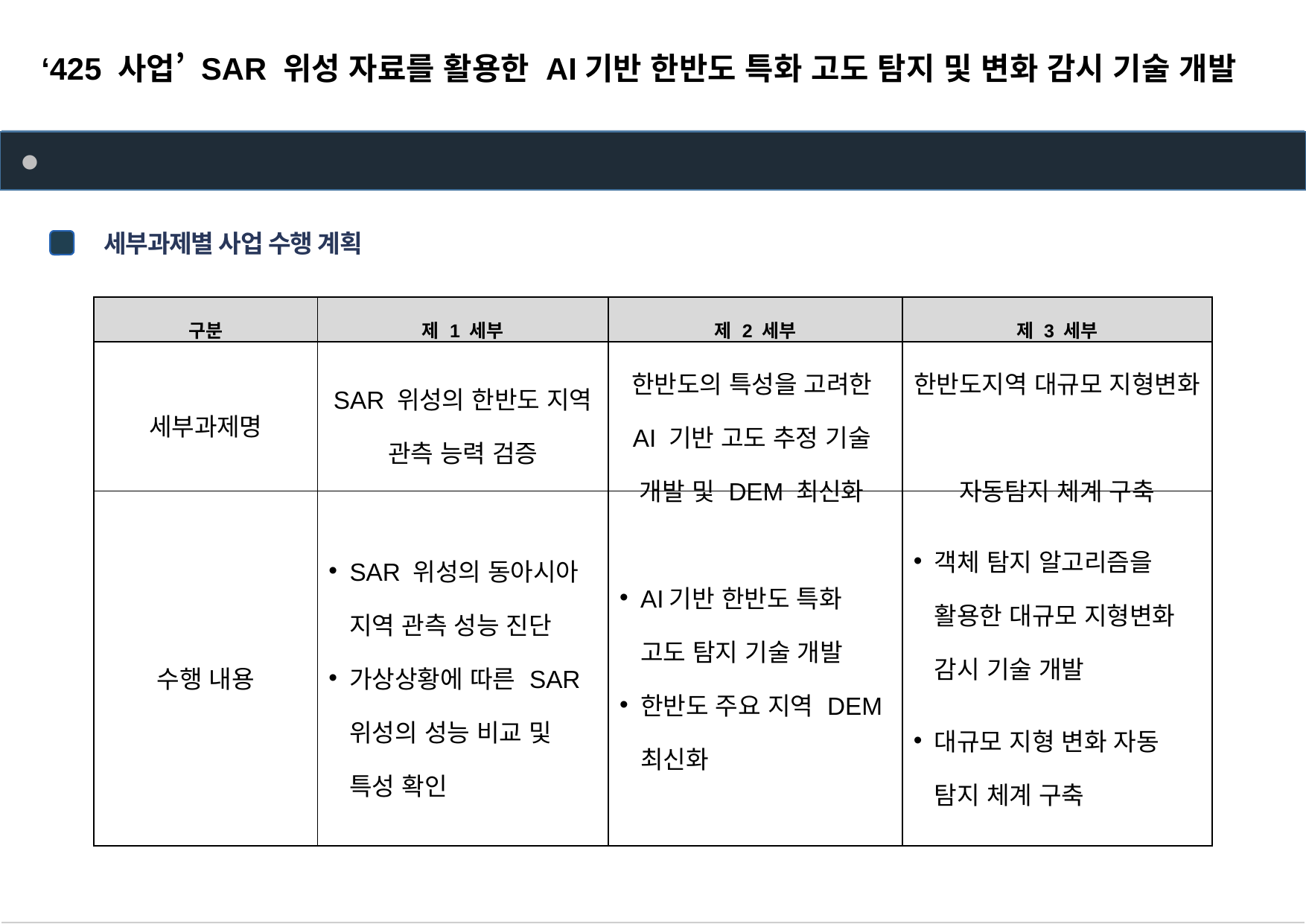

‘425 사업’ SAR 위성 자료를 활용한 AI기반 한반도 특화 고도 탐지 및 변화 감시 기술 개발
과제 개요

위성 자료 수집 및 개발 사례 분석
세부과제별 사업 수행 계획

| 구분 | 제 1 세부 | 제 2 세부 | 제 3 세부 |
| --- | --- | --- | --- |
| 세부과제명 | SAR 위성의 한반도 지역 관측 능력 검증 | 한반도의 특성을 고려한 AI 기반 고도 추정 기술 개발 및 DEM 최신화 | 한반도지역 대규모 지형변화 자동탐지 체계 구축 |
| 수행 내용 | SAR 위성의 동아시아 지역 관측 성능 진단 가상상황에 따른 SAR 위성의 성능 비교 및 특성 확인 | AI기반 한반도 특화 고도 탐지 기술 개발 한반도 주요 지역 DEM 최신화 | 객체 탐지 알고리즘을 활용한 대규모 지형변화 감시 기술 개발 대규모 지형 변화 자동 탐지 체계 구축 |
전체 목표 시스템 그림